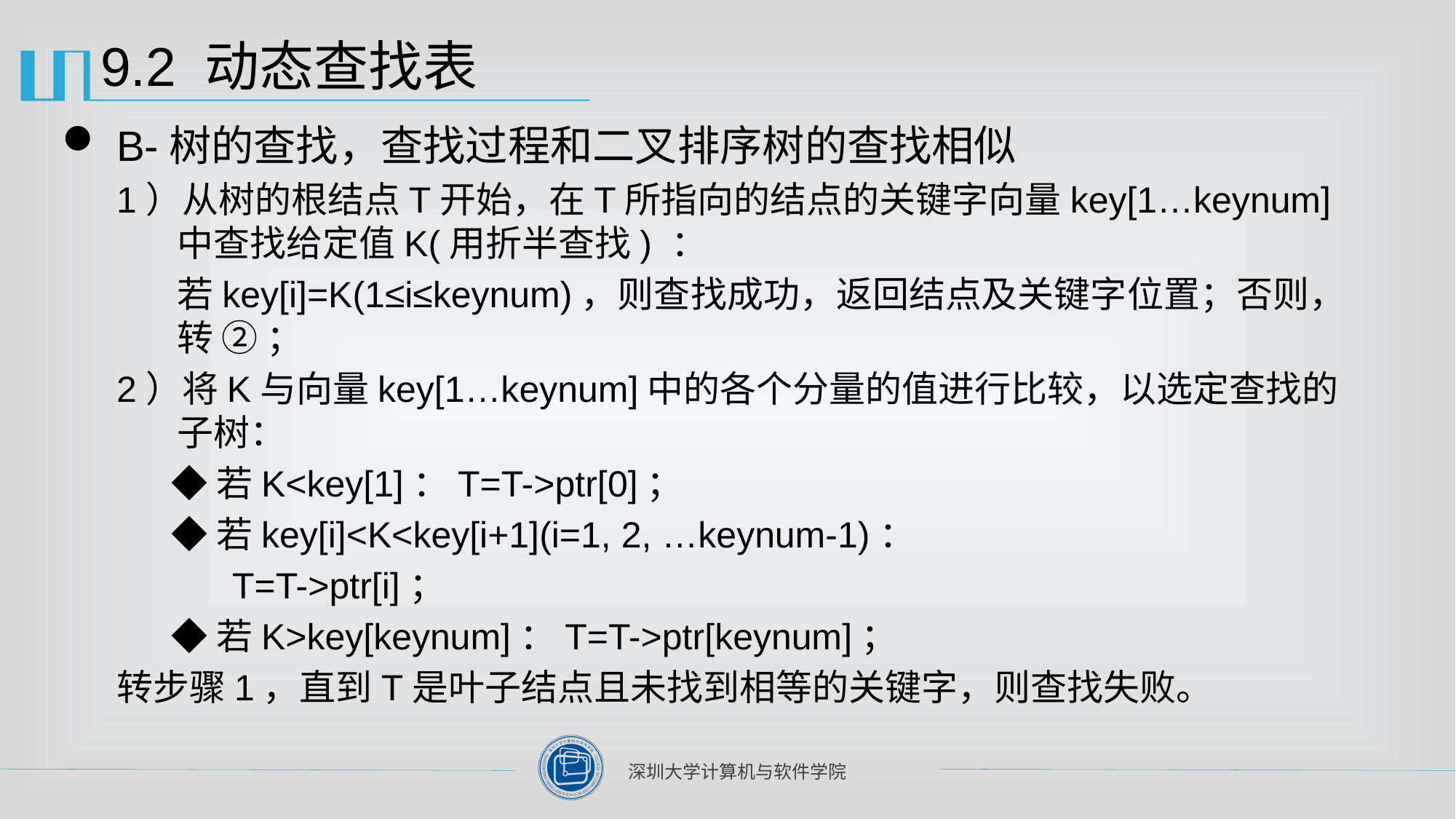

# 9.2 动态查找表
B-树的查找，查找过程和二叉排序树的查找相似
1）从树的根结点T开始，在T所指向的结点的关键字向量key[1…keynum]中查找给定值K(用折半查找) ：
	若key[i]=K(1≤i≤keynum)，则查找成功，返回结点及关键字位置；否则，转 ② ；
2）将K与向量key[1…keynum]中的各个分量的值进行比较，以选定查找的子树：
◆若K<key[1]：T=T->ptr[0]；
◆若key[i]<K<key[i+1](i=1, 2, …keynum-1)：
      T=T->ptr[i]；
◆若K>key[keynum]：T=T->ptr[keynum]；
转步骤1，直到T是叶子结点且未找到相等的关键字，则查找失败。

89